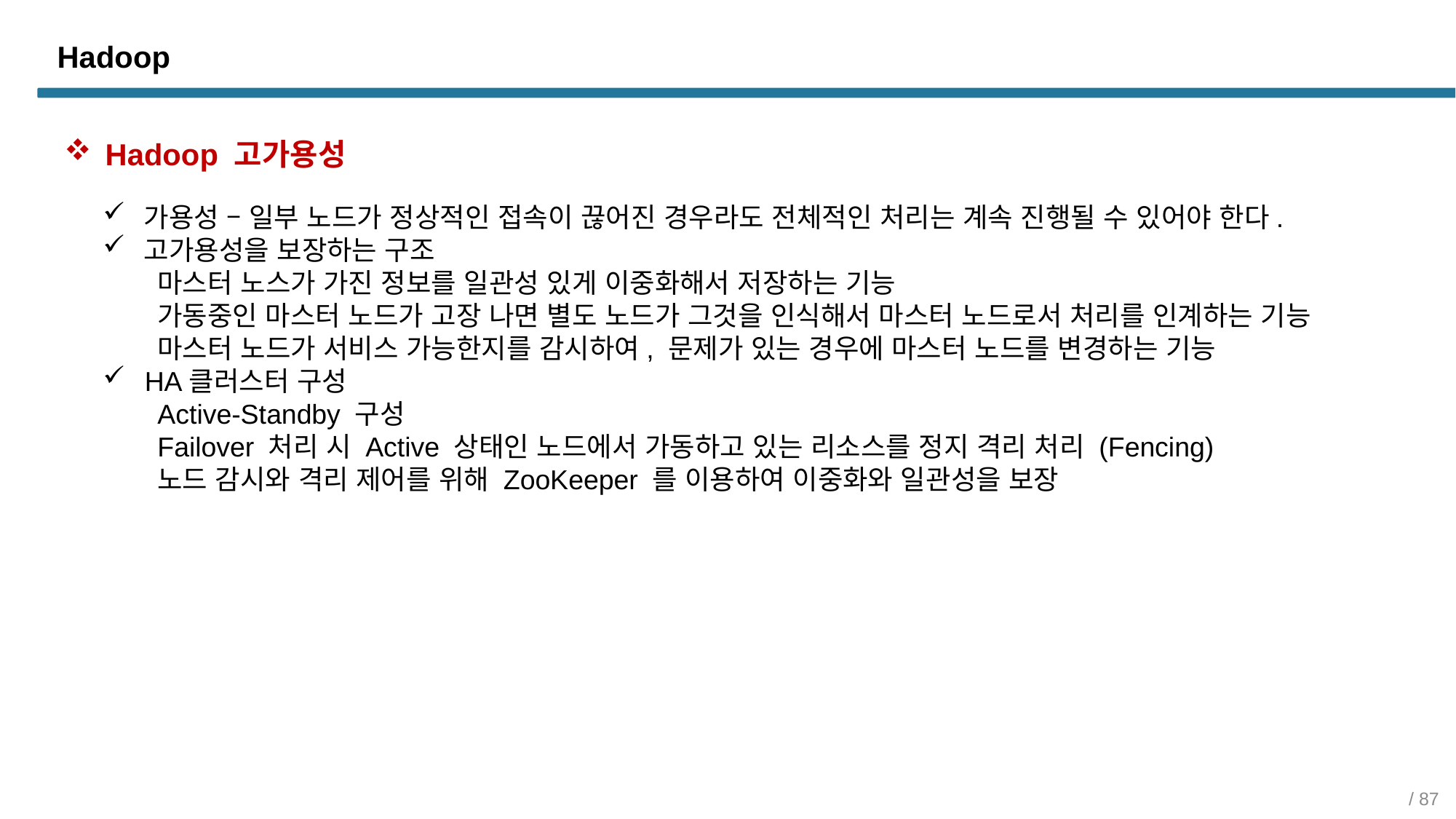

# Hadoop
Hadoop 고가용성
가용성 – 일부 노드가 정상적인 접속이 끊어진 경우라도 전체적인 처리는 계속 진행될 수 있어야 한다.
고가용성을 보장하는 구조
마스터 노스가 가진 정보를 일관성 있게 이중화해서 저장하는 기능
가동중인 마스터 노드가 고장 나면 별도 노드가 그것을 인식해서 마스터 노드로서 처리를 인계하는 기능
마스터 노드가 서비스 가능한지를 감시하여, 문제가 있는 경우에 마스터 노드를 변경하는 기능
 HA클러스터 구성
Active-Standby 구성
Failover 처리 시 Active 상태인 노드에서 가동하고 있는 리소스를 정지 격리 처리 (Fencing)
노드 감시와 격리 제어를 위해 ZooKeeper 를 이용하여 이중화와 일관성을 보장
/ 87